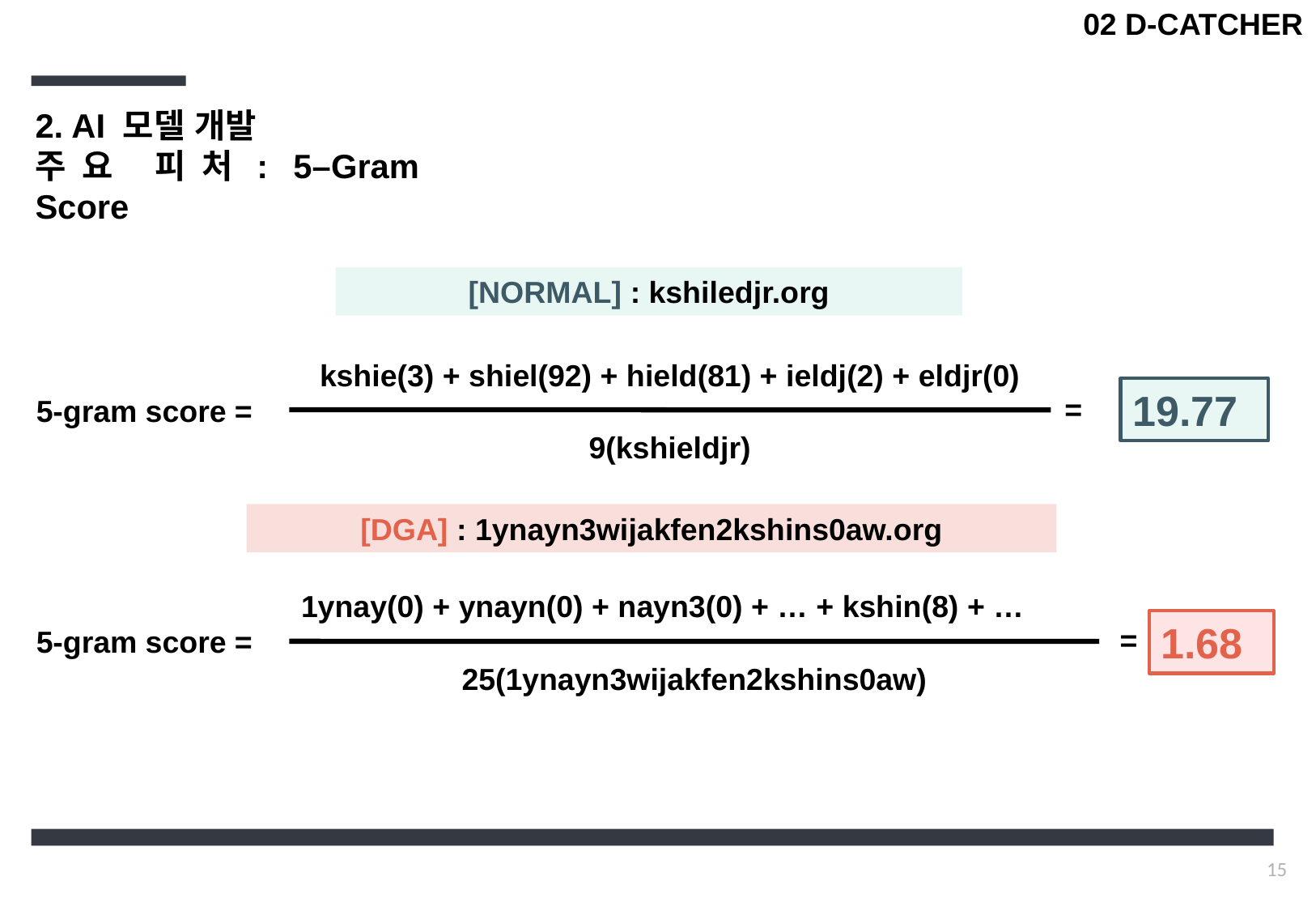

02 D-CATCHER

2. AI 모델 개발
주요 피처: 5–Gram Score
[NORMAL] : kshiledjr.org
kshie(3) + shiel(92) + hield(81) + ieldj(2) + eldjr(0)
5-gram score =
9(kshieldjr)
19.77
 =
[DGA] : 1ynayn3wijakfen2kshins0aw.org
1ynay(0) + ynayn(0) + nayn3(0) + … + kshin(8) + …

5-gram score =
25(1ynayn3wijakfen2kshins0aw)
1.68
 =

15